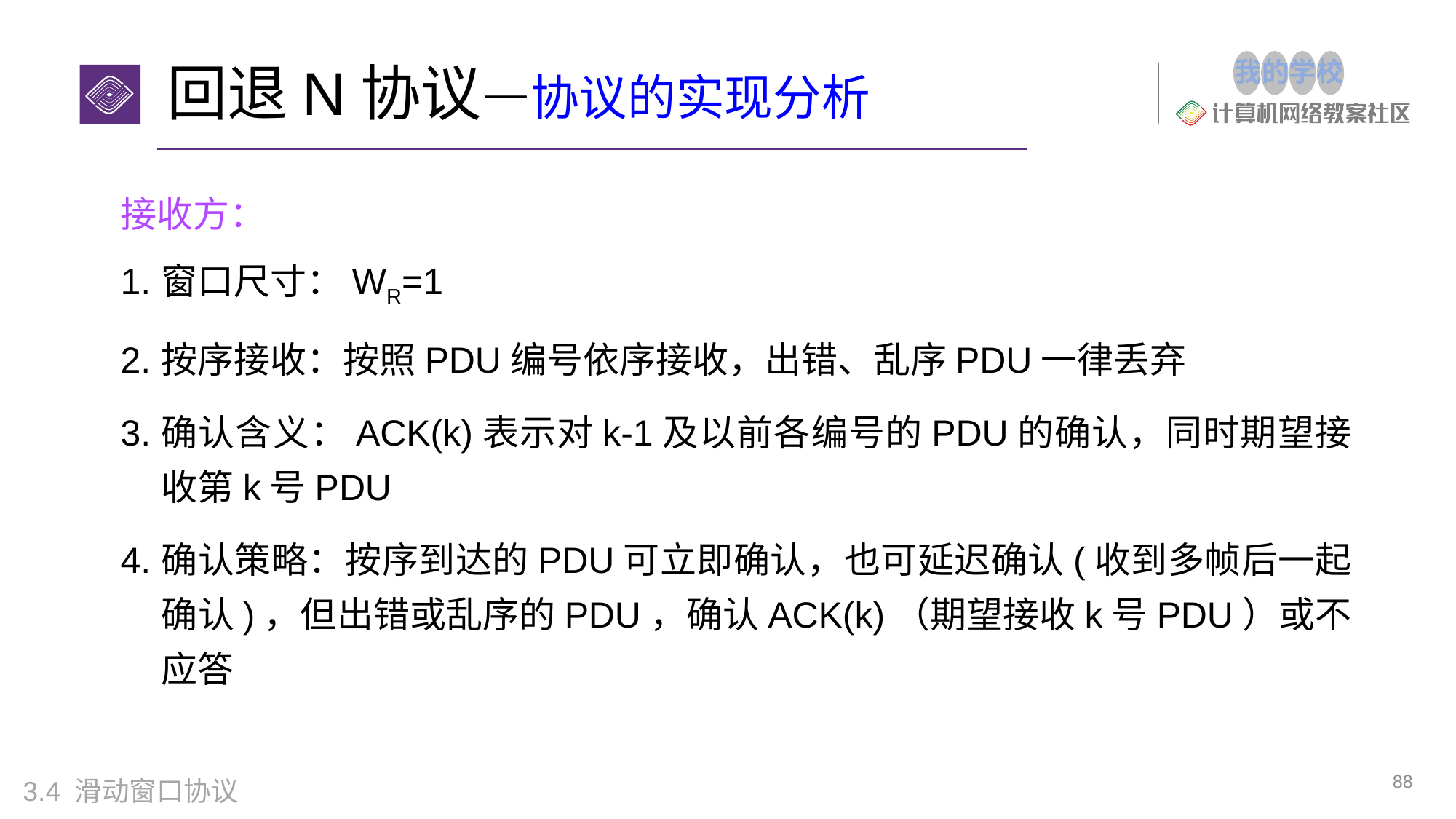

# 回退N协议—协议的实现分析
接收方：
窗口尺寸：WR=1
按序接收：按照PDU编号依序接收，出错、乱序PDU一律丢弃
确认含义：ACK(k)表示对k-1及以前各编号的PDU的确认，同时期望接收第k号PDU
确认策略：按序到达的PDU可立即确认，也可延迟确认(收到多帧后一起确认)，但出错或乱序的PDU，确认ACK(k)（期望接收k号PDU）或不应答
88
3.4 滑动窗口协议